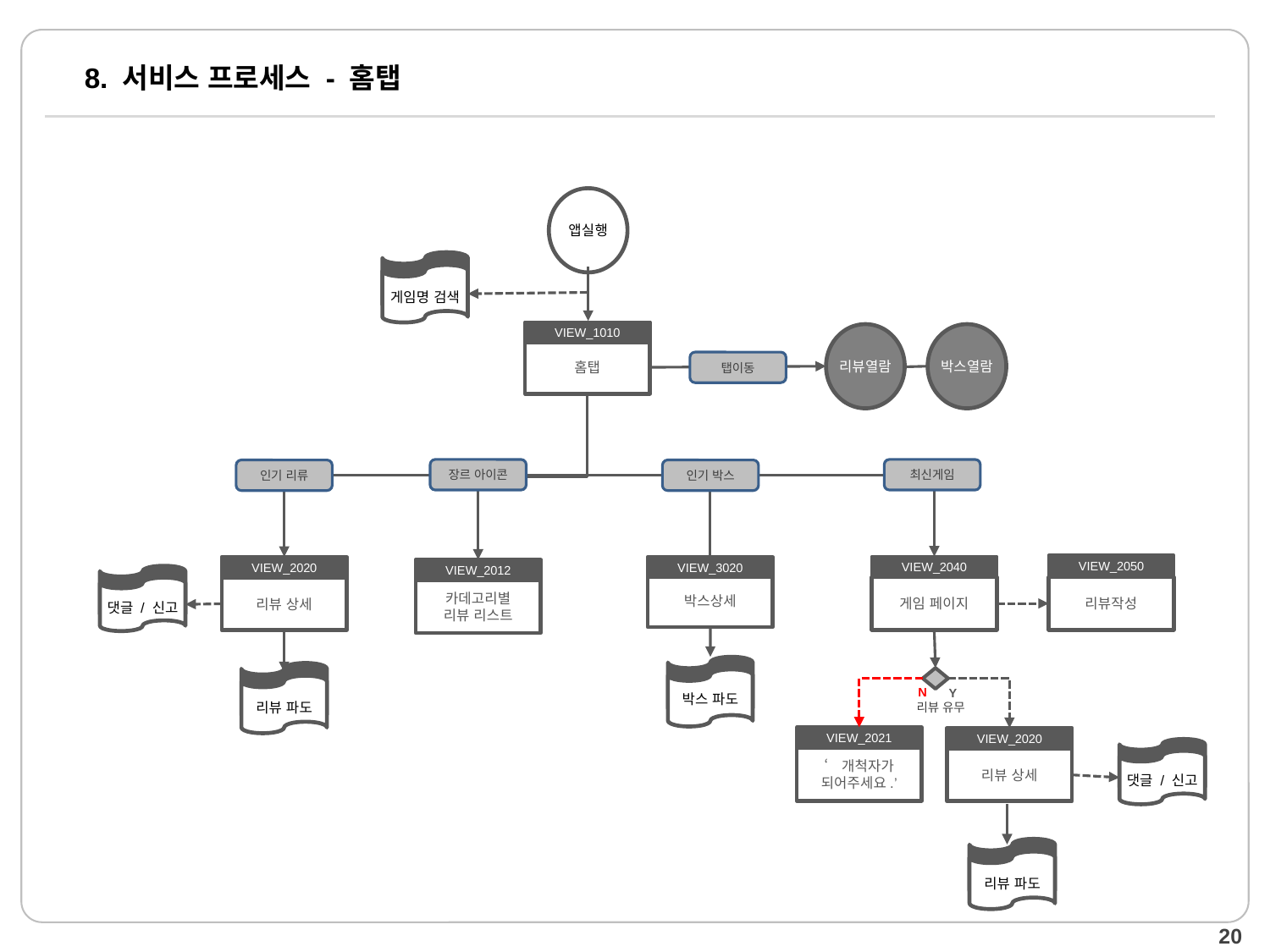

# 8. 서비스 프로세스 - 홈탭
앱실행

게임명 검색
VIEW_1010
리뷰열람
박스열람
홈탭
탭이동
홈탭
장르 아이콘
최신게임
인기 리류
인기 박스
VIEW_2050
VIEW_2040
VIEW_3020
VIEW_2020
VIEW_2012

댓글 / 신고
박스상세
게임 페이지
리뷰작성
리뷰 상세
카데고리별
리뷰 리스트

박스 파도

리뷰 파도

N
Y
리뷰 유무
VIEW_2021
VIEW_2020

댓글 / 신고
‘개척자가 되어주세요.’
리뷰 상세

리뷰 파도
20